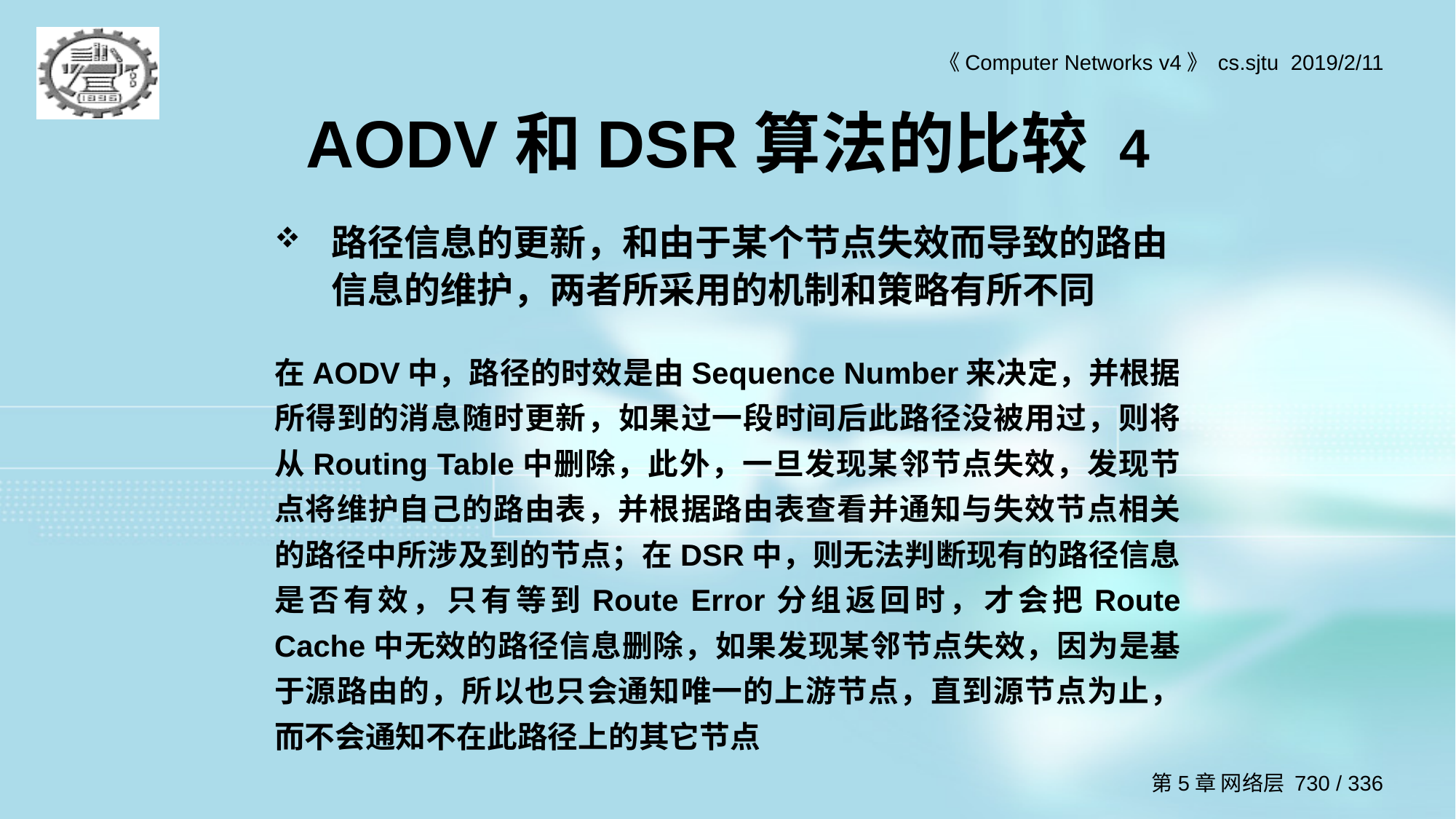

AODV和DSR算法的比较 4
路径信息的更新，和由于某个节点失效而导致的路由信息的维护，两者所采用的机制和策略有所不同
在AODV中，路径的时效是由Sequence Number来决定，并根据所得到的消息随时更新，如果过一段时间后此路径没被用过，则将从Routing Table中删除，此外，一旦发现某邻节点失效，发现节点将维护自己的路由表，并根据路由表查看并通知与失效节点相关的路径中所涉及到的节点；在DSR中，则无法判断现有的路径信息是否有效，只有等到Route Error分组返回时，才会把Route Cache中无效的路径信息删除，如果发现某邻节点失效，因为是基于源路由的，所以也只会通知唯一的上游节点，直到源节点为止，而不会通知不在此路径上的其它节点